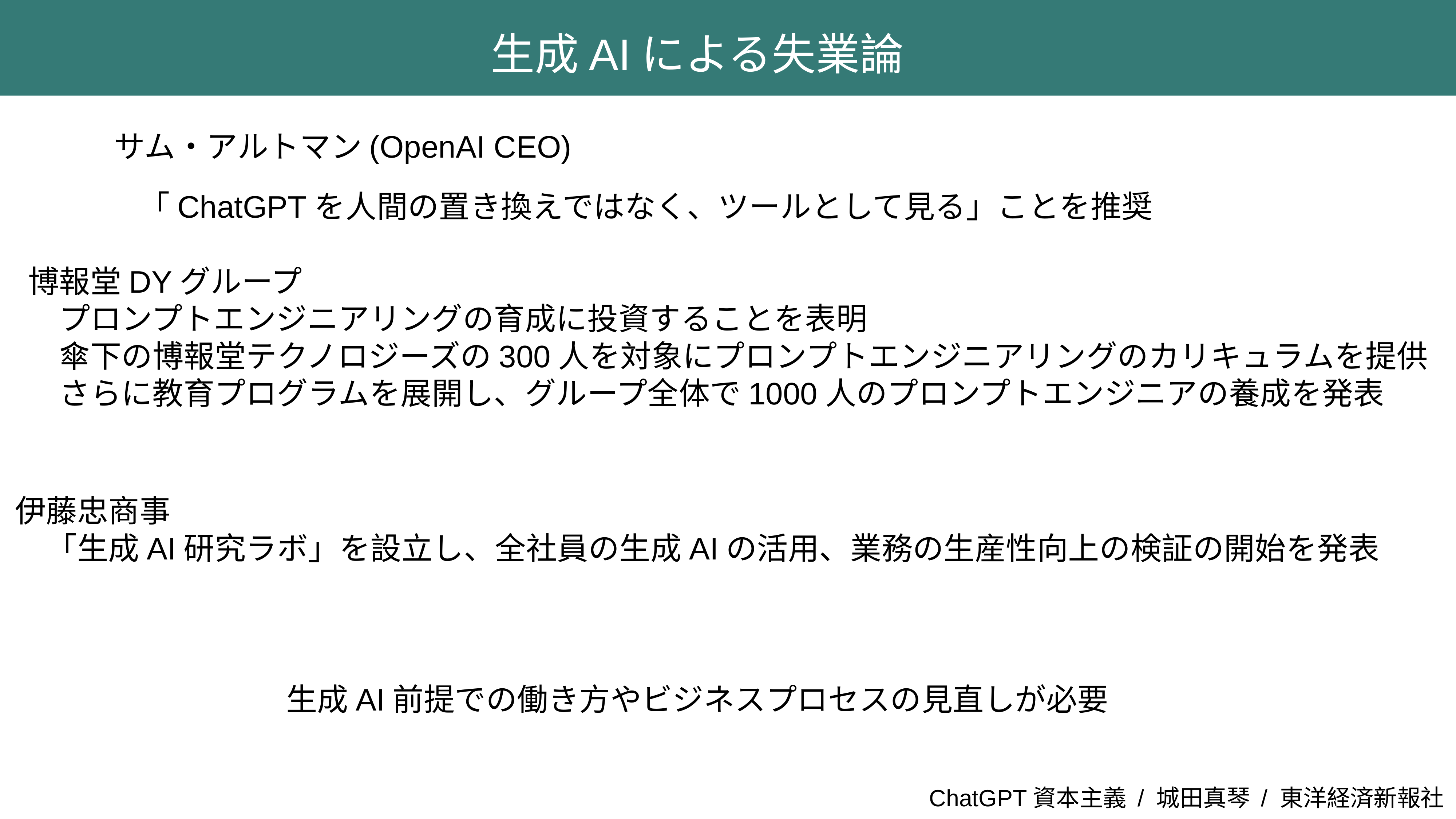

生成AIによる失業論
サム・アルトマン(OpenAI CEO)
「ChatGPTを人間の置き換えではなく、ツールとして見る」ことを推奨
博報堂DYグループ
　プロンプトエンジニアリングの育成に投資することを表明
　傘下の博報堂テクノロジーズの300人を対象にプロンプトエンジニアリングのカリキュラムを提供
　さらに教育プログラムを展開し、グループ全体で1000人のプロンプトエンジニアの養成を発表
伊藤忠商事
　「生成AI研究ラボ」を設立し、全社員の生成AIの活用、業務の生産性向上の検証の開始を発表
生成AI前提での働き方やビジネスプロセスの見直しが必要
ChatGPT資本主義 / 城田真琴 / 東洋経済新報社